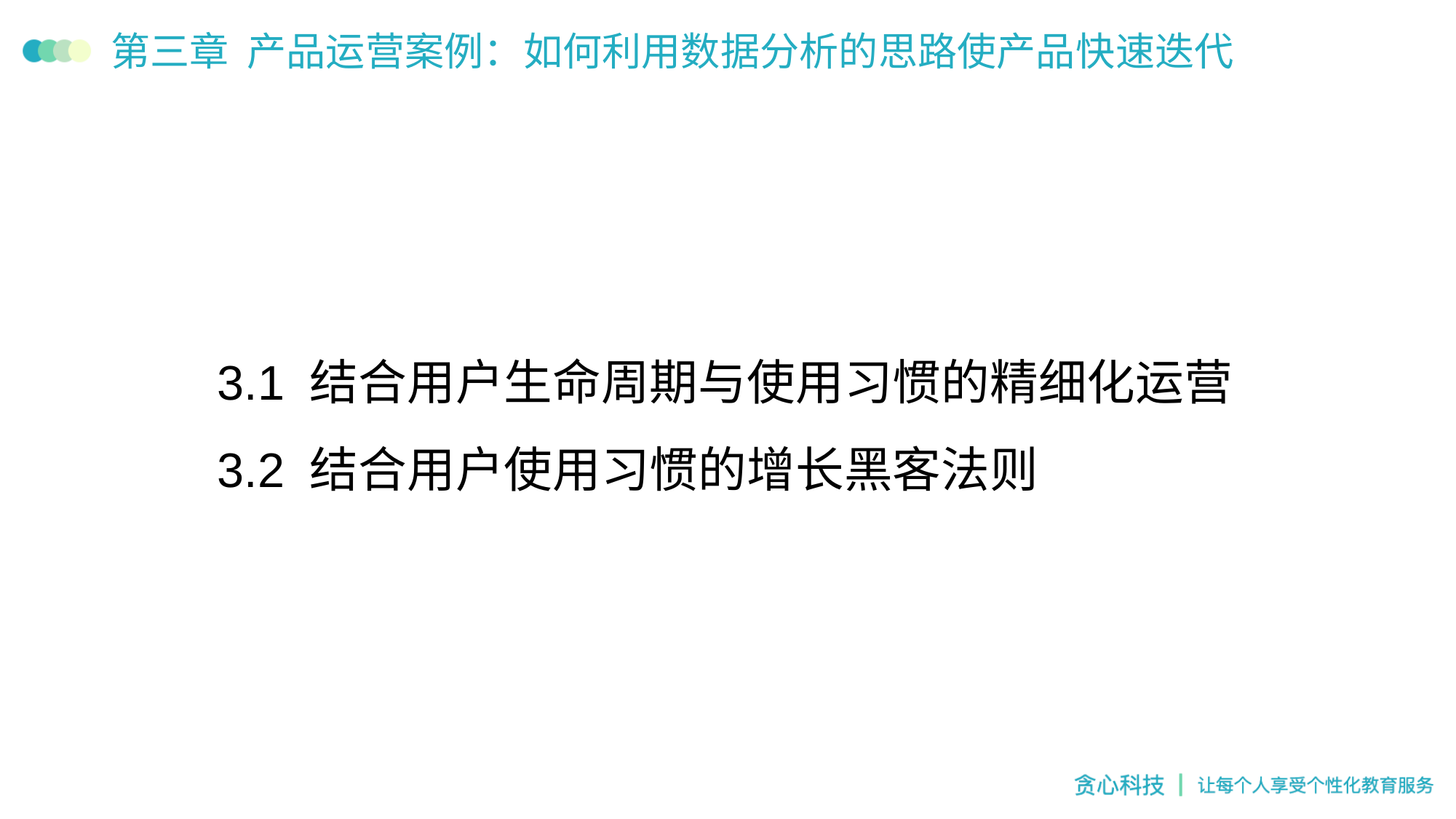

# 第三章  产品运营案例：如何利用数据分析的思路使产品快速迭代
3.1 结合用户生命周期与使用习惯的精细化运营
3.2 结合用户使用习惯的增长黑客法则